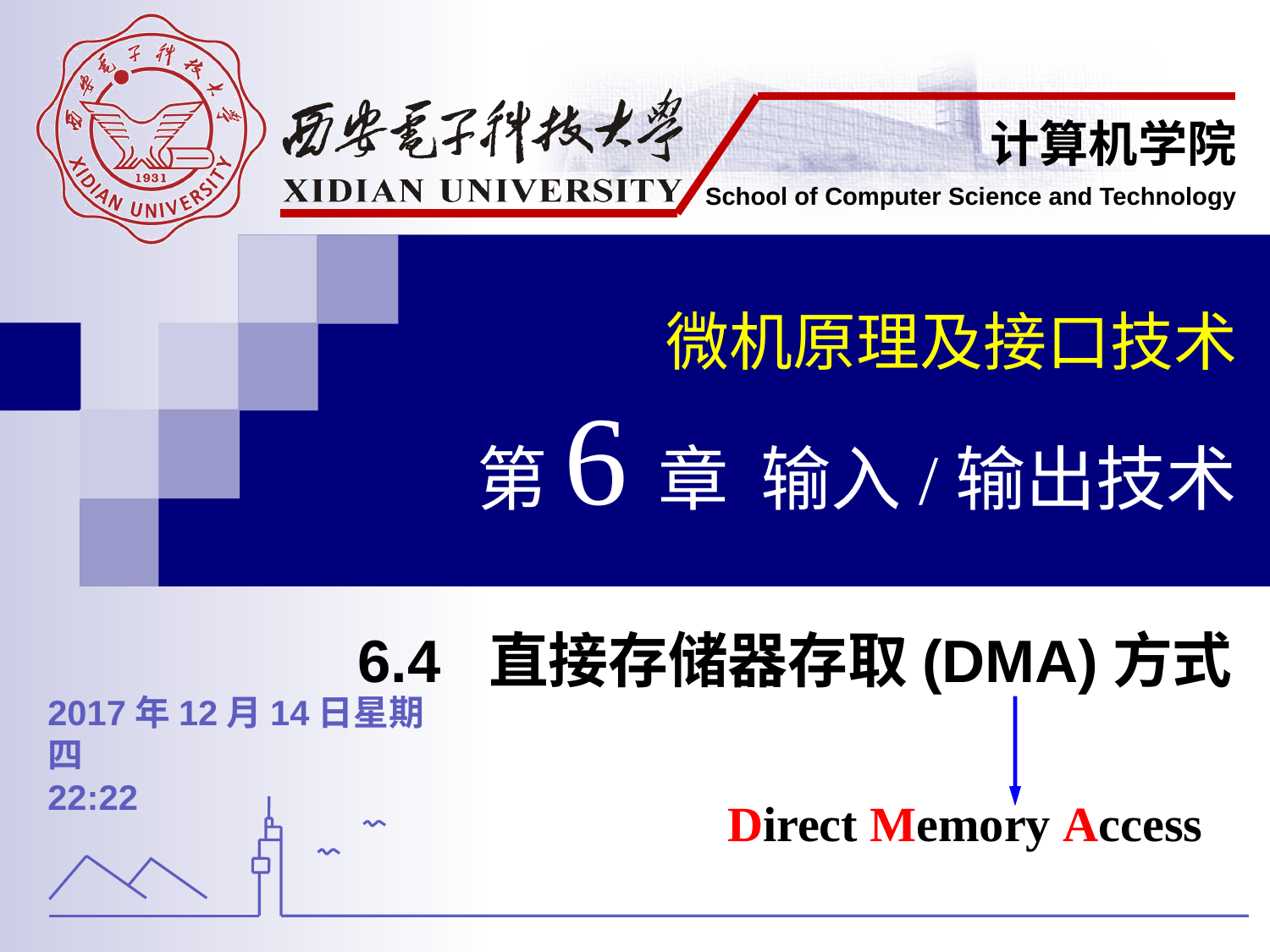

微机原理及接口技术
第6章  输入/输出技术
6.4  直接存储器存取(DMA)方式

Direct Memory Access